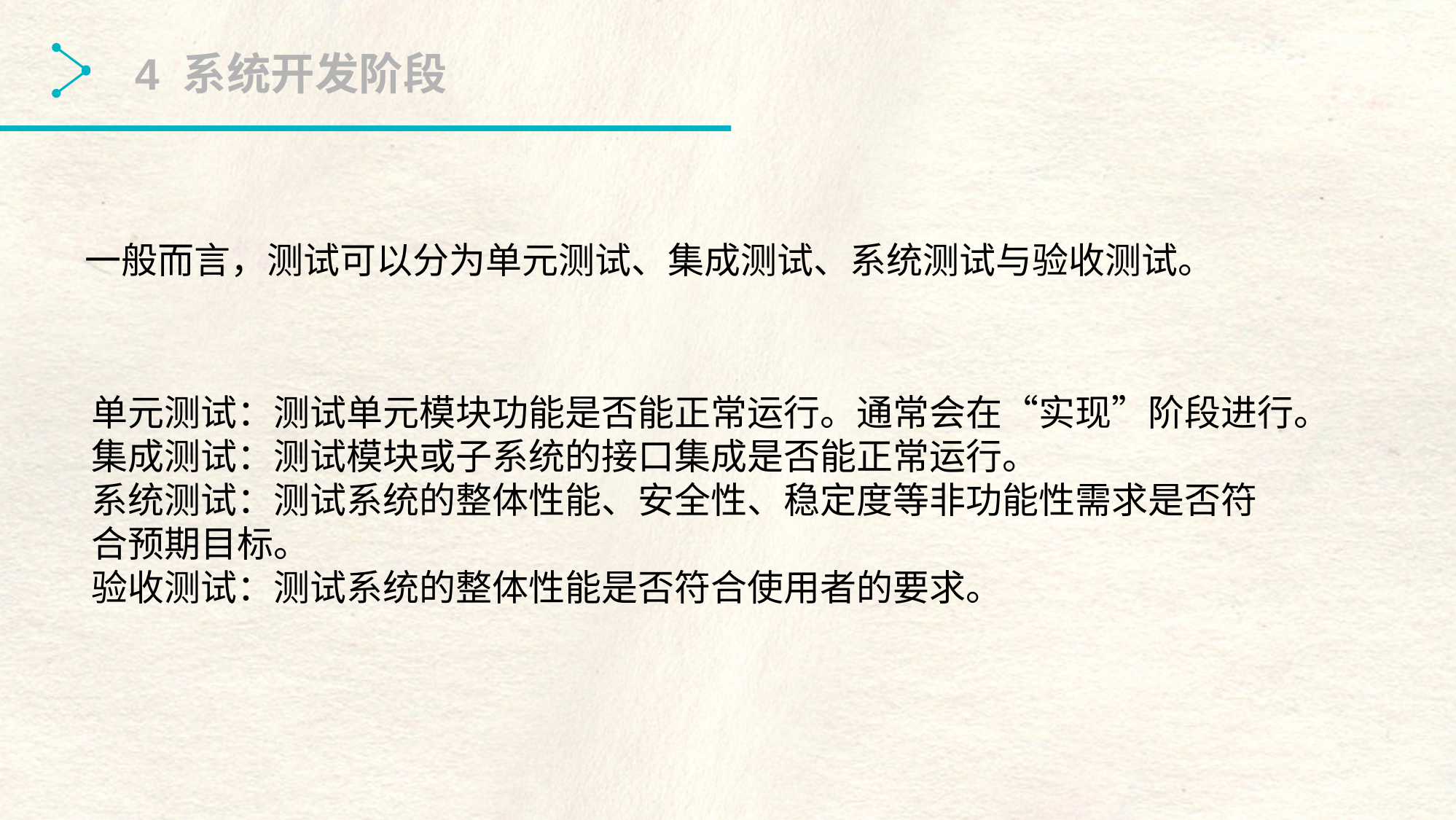

4 系统开发阶段

一般而言，测试可以分为单元测试、集成测试、系统测试与验收测试。
单元测试：测试单元模块功能是否能正常运行。通常会在“实现”阶段进行。
集成测试：测试模块或子系统的接口集成是否能正常运行。
系统测试：测试系统的整体性能、安全性、稳定度等非功能性需求是否符	        合预期目标。
验收测试：测试系统的整体性能是否符合使用者的要求。